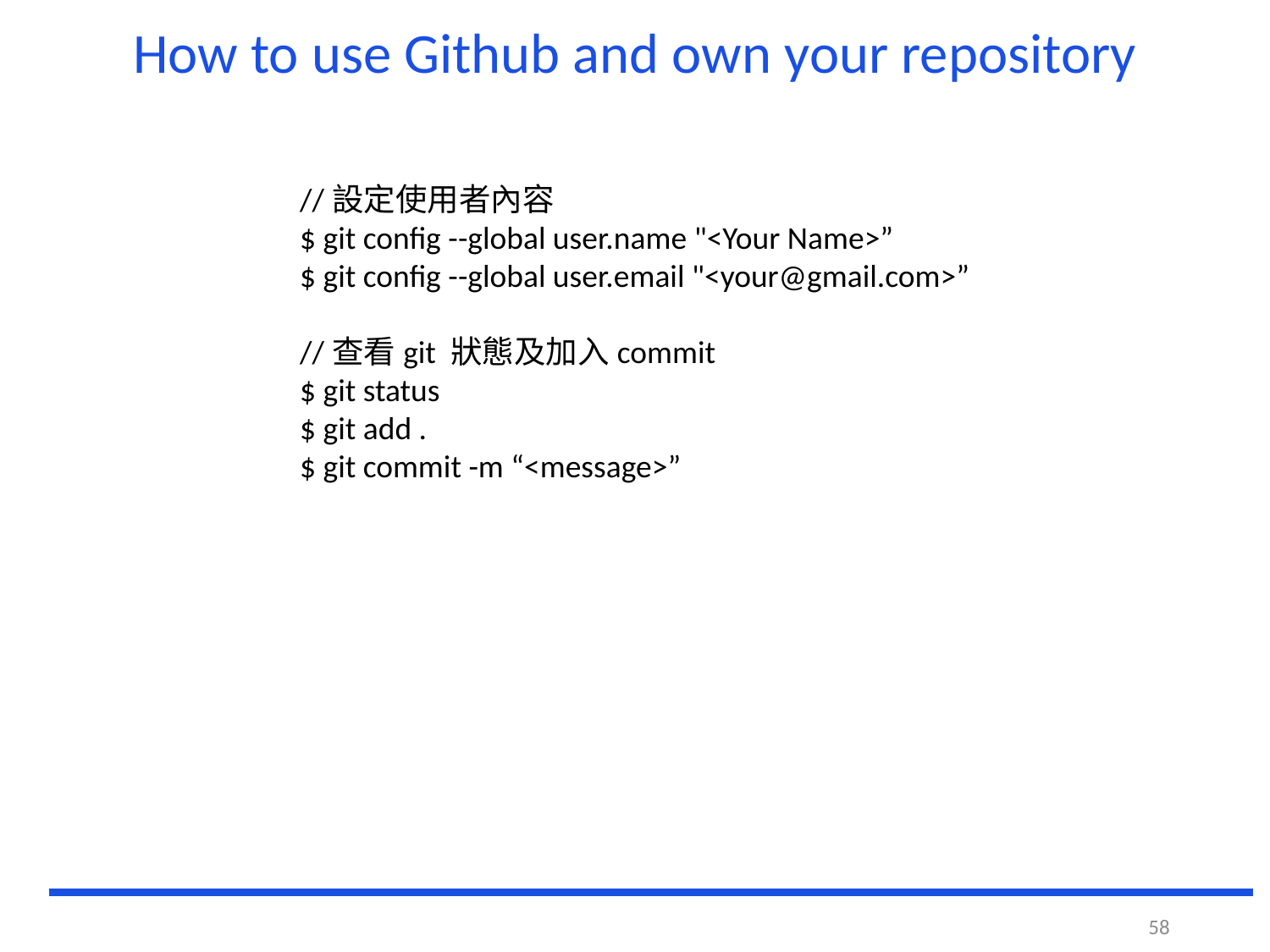

# How to use Github and own your repository
//設定使用者內容
$ git config --global user.name "<Your Name>”
$ git config --global user.email "<your@gmail.com>”

//查看git 狀態及加入commit
$ git status
$ git add .
$ git commit -m “<message>”

58